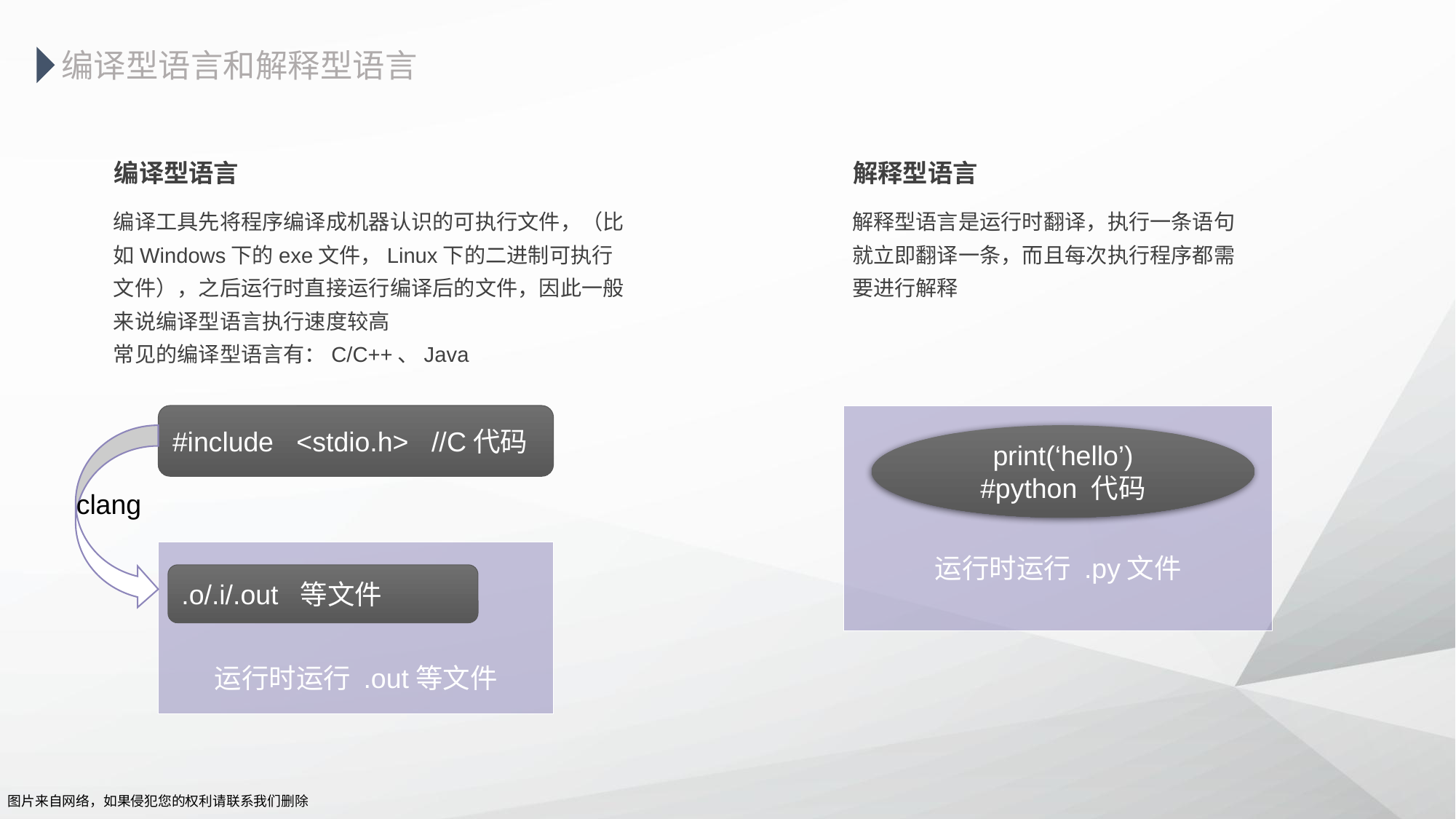

编译型语言和解释型语言

解释型语言
编译型语言
编译工具先将程序编译成机器认识的可执行文件，（比如Windows下的exe文件，Linux下的二进制可执行文件），之后运行时直接运行编译后的文件，因此一般来说编译型语言执行速度较高
常见的编译型语言有：C/C++、Java
解释型语言是运行时翻译，执行一条语句就立即翻译一条，而且每次执行程序都需要进行解释
#include   <stdio.h>   //C代码

运行时运行 .py文件

print(‘hello’)
#python 代码
clang

运行时运行 .out等文件
.o/.i/.out  等文件
图片来自网络，如果侵犯您的权利请联系我们删除